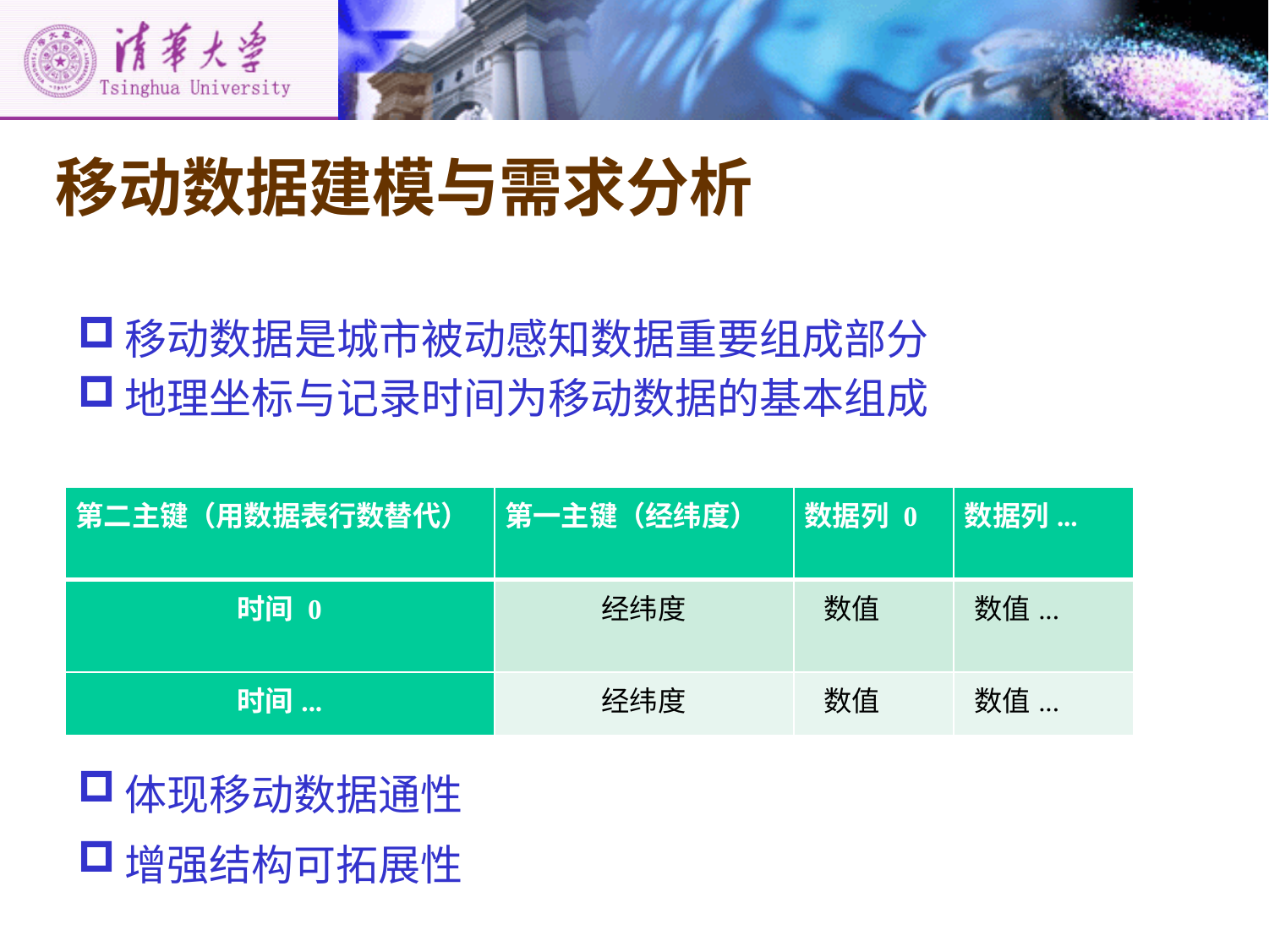

# 移动数据建模与需求分析
移动数据是城市被动感知数据重要组成部分
地理坐标与记录时间为移动数据的基本组成
| 第二主键（用数据表行数替代） | 第一主键（经纬度） | 数据列 0 | 数据列... |
| --- | --- | --- | --- |
| 时间 0 | 经纬度 | 数值 | 数值... |
| 时间... | 经纬度 | 数值 | 数值... |
体现移动数据通性
增强结构可拓展性